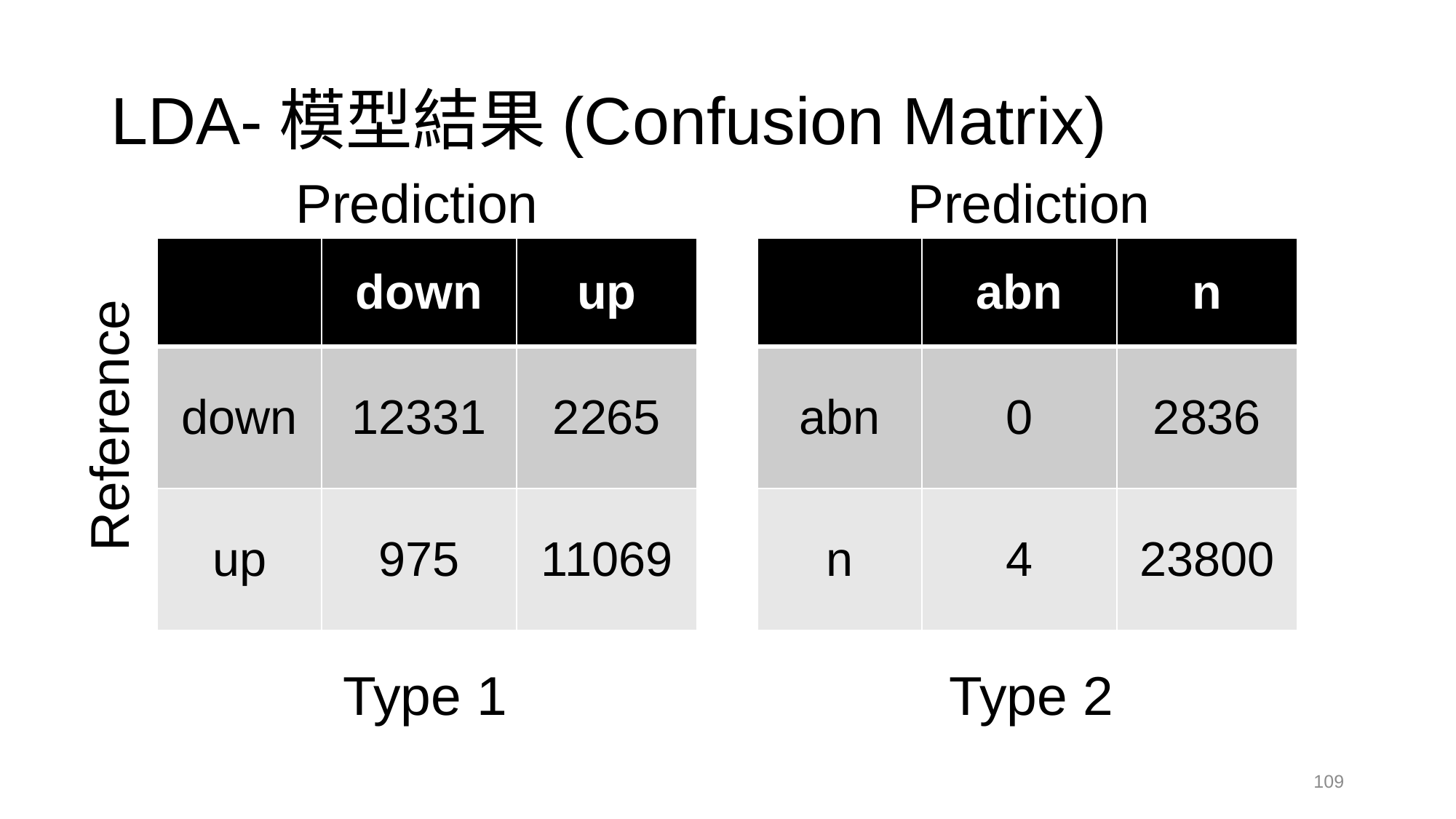

# LDA-模型結果(Confusion Matrix)
Prediction
Prediction
|  | down | up |
| --- | --- | --- |
| down | 12331 | 2265 |
| up | 975 | 11069 |
|  | abn | n |
| --- | --- | --- |
| abn | 0 | 2836 |
| n | 4 | 23800 |
Reference

Type 1
Type 2
109